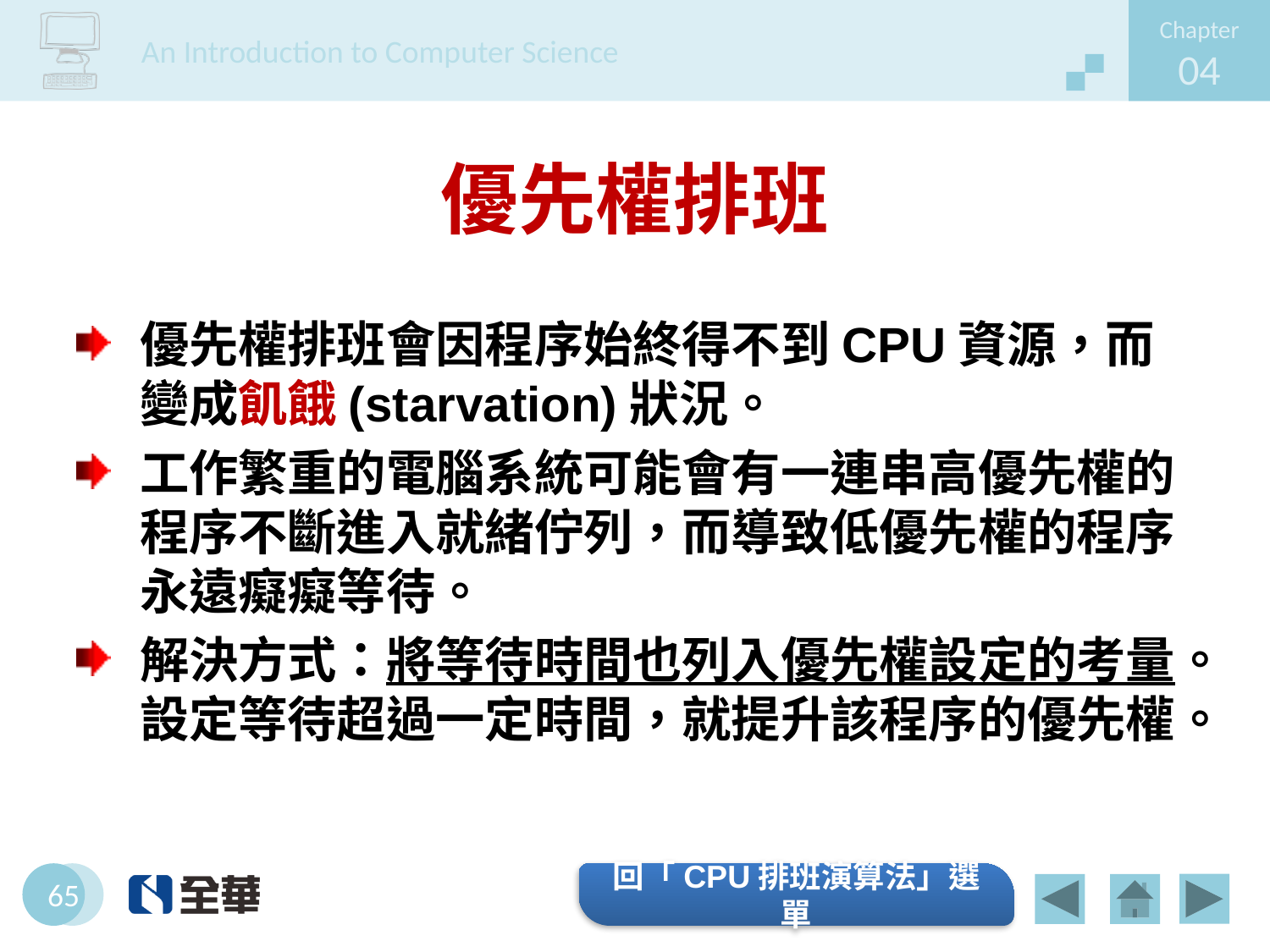

# 優先權排班
優先權排班會因程序始終得不到CPU資源，而變成飢餓(starvation)狀況。
工作繁重的電腦系統可能會有一連串高優先權的程序不斷進入就緒佇列，而導致低優先權的程序永遠癡癡等待。
解決方式：將等待時間也列入優先權設定的考量。設定等待超過一定時間，就提升該程序的優先權。
回「CPU排班演算法」選單